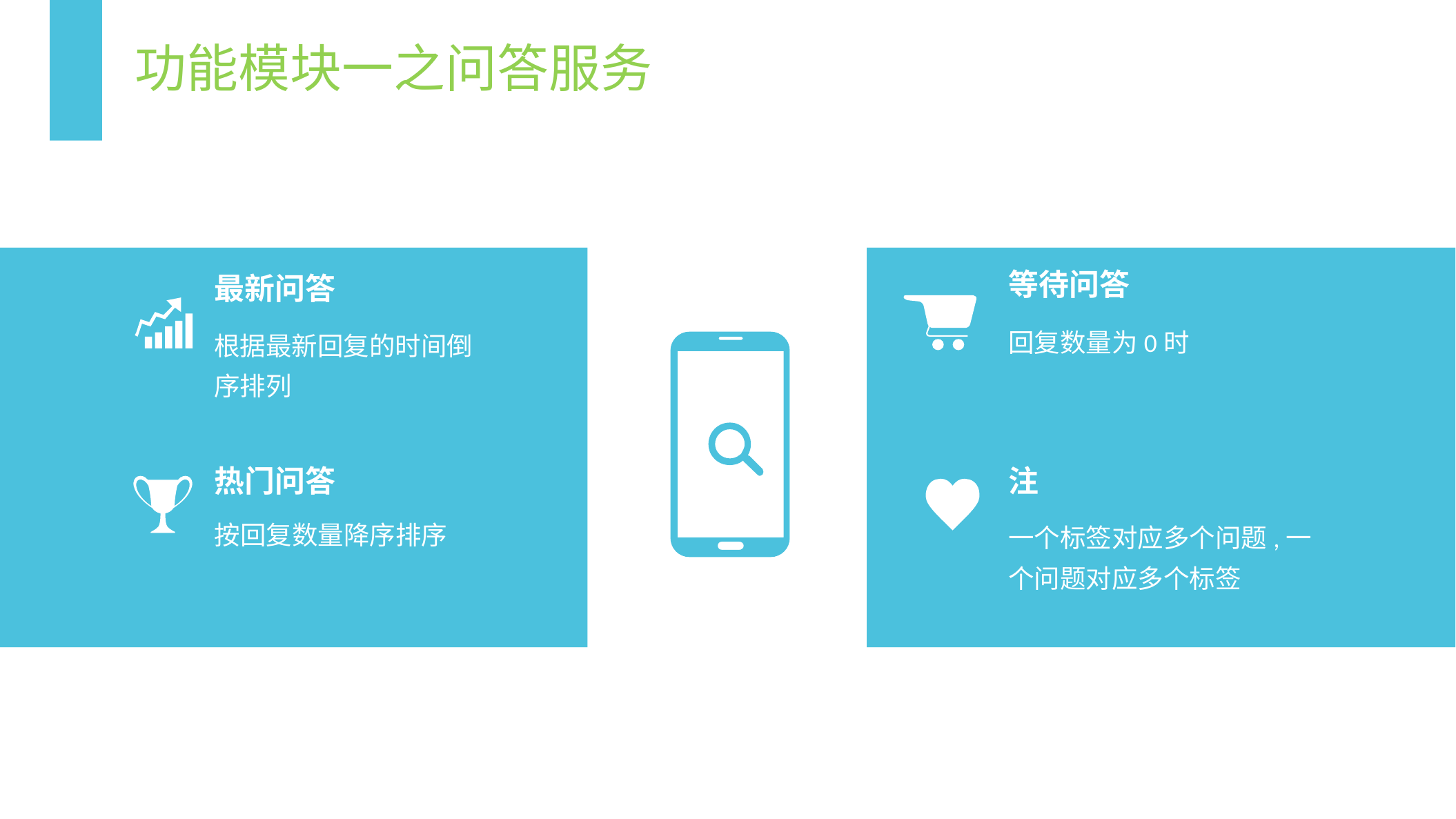

功能模块一之问答服务

等待问答
最新问答

回复数量为0时
根据最新回复的时间倒序排列

热门问答
注

按回复数量降序排序
一个标签对应多个问题,一个问题对应多个标签